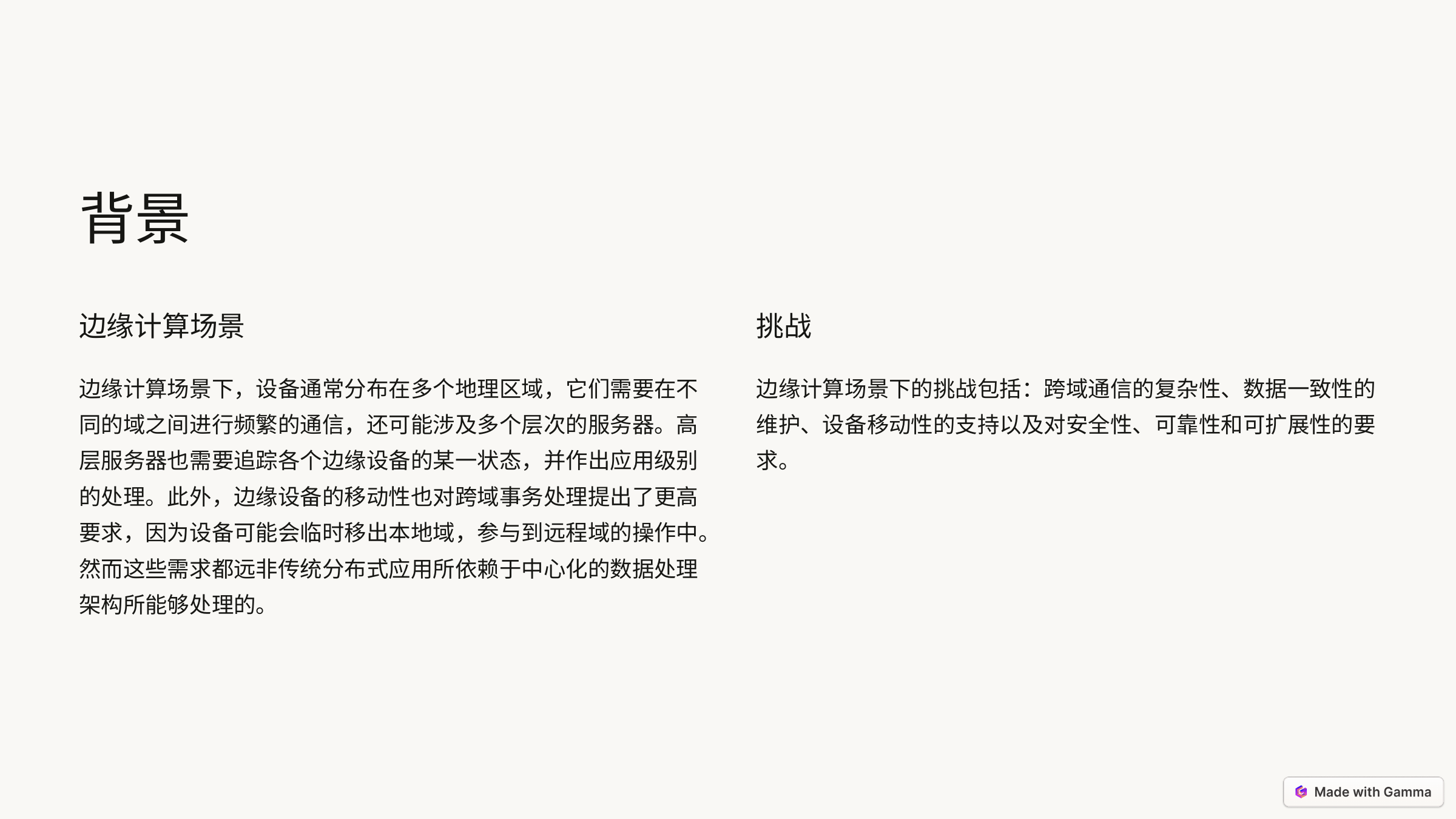

背景
边缘计算场景
挑战
边缘计算场景下，设备通常分布在多个地理区域，它们需要在不同的域之间进行频繁的通信，还可能涉及多个层次的服务器。高层服务器也需要追踪各个边缘设备的某一状态，并作出应用级别的处理。此外，边缘设备的移动性也对跨域事务处理提出了更高要求，因为设备可能会临时移出本地域，参与到远程域的操作中。然而这些需求都远非传统分布式应用所依赖于中心化的数据处理架构所能够处理的。
边缘计算场景下的挑战包括：跨域通信的复杂性、数据一致性的维护、设备移动性的支持以及对安全性、可靠性和可扩展性的要求。